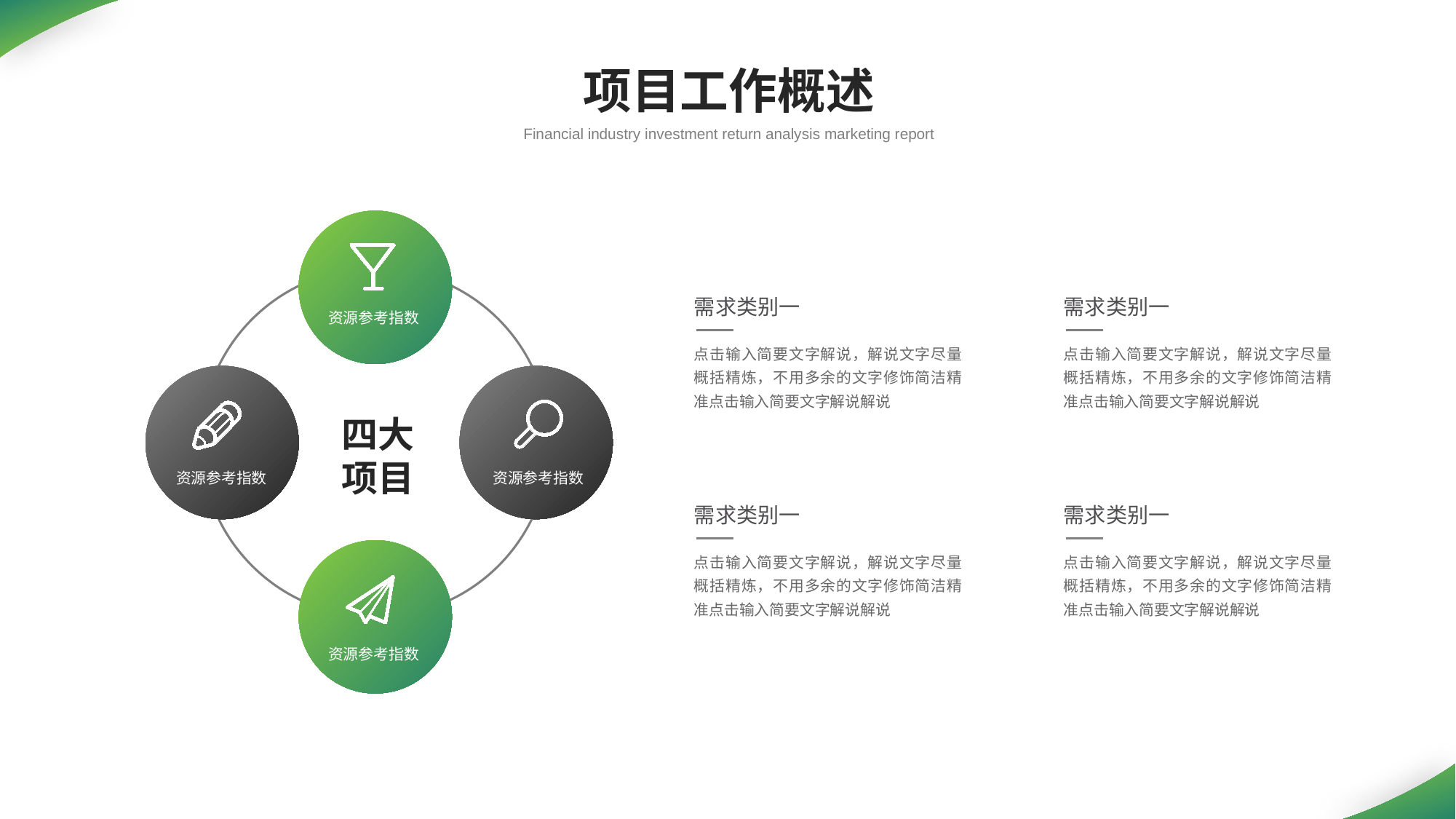

项目工作概述
Financial industry investment return analysis marketing report

资源参考指数

需求类别一
点击输入简要文字解说，解说文字尽量概括精炼，不用多余的文字修饰简洁精准点击输入简要文字解说解说
需求类别一
点击输入简要文字解说，解说文字尽量概括精炼，不用多余的文字修饰简洁精准点击输入简要文字解说解说

资源参考指数

四大
项目
资源参考指数
需求类别一
点击输入简要文字解说，解说文字尽量概括精炼，不用多余的文字修饰简洁精准点击输入简要文字解说解说
需求类别一
点击输入简要文字解说，解说文字尽量概括精炼，不用多余的文字修饰简洁精准点击输入简要文字解说解说

资源参考指数